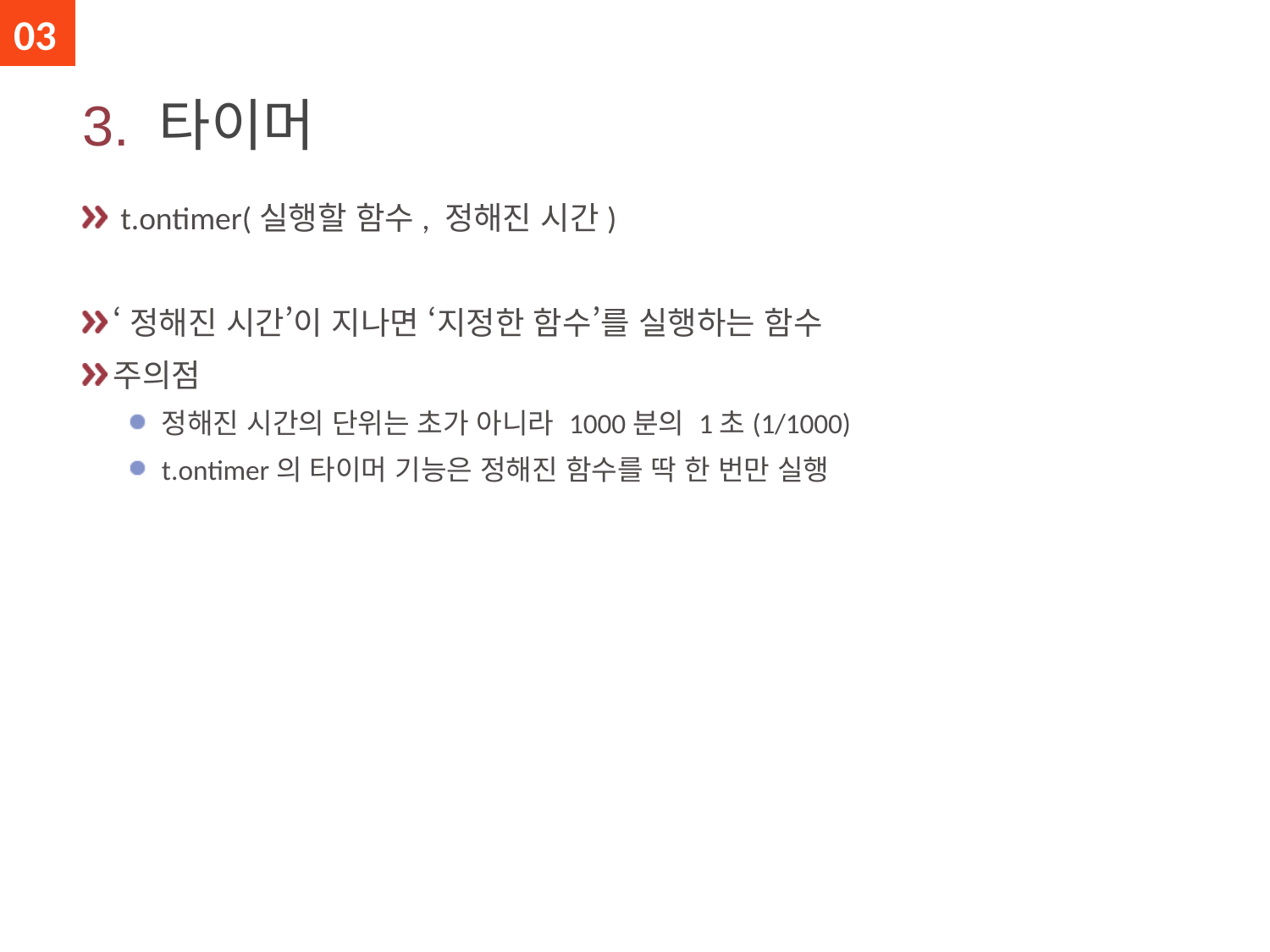

03
# 3. 타이머
 t.ontimer(실행할 함수, 정해진 시간)

‘정해진 시간’이 지나면 ‘지정한 함수’를 실행하는 함수
주의점
정해진 시간의 단위는 초가 아니라 1000분의 1초(1/1000)
t.ontimer의 타이머 기능은 정해진 함수를 딱 한 번만 실행